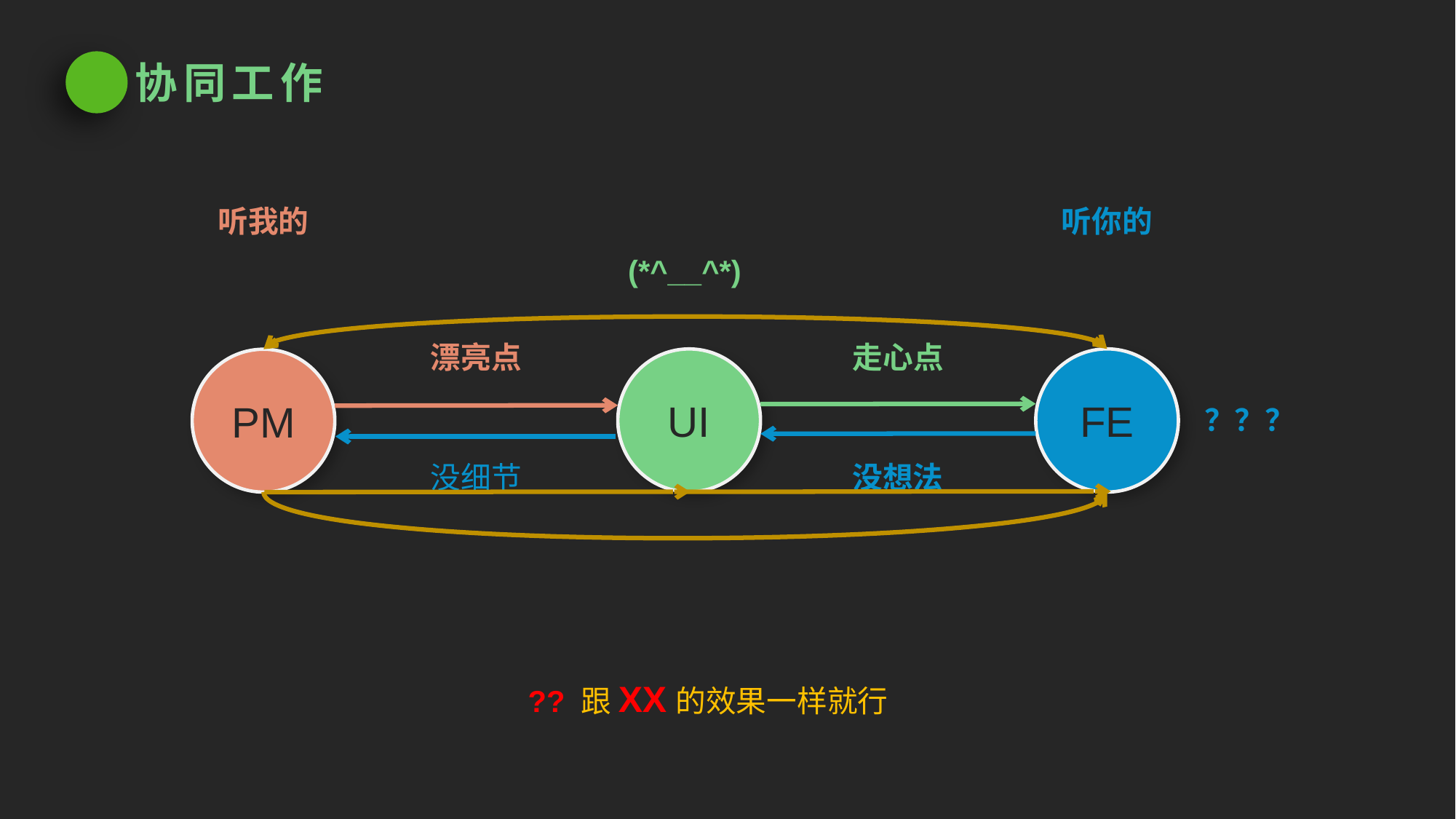

协同工作

听我的
听你的
(*^__^*)
漂亮点
走心点
UI
FE
PM
？？？
没细节
没想法
?? 跟XX的效果一样就行